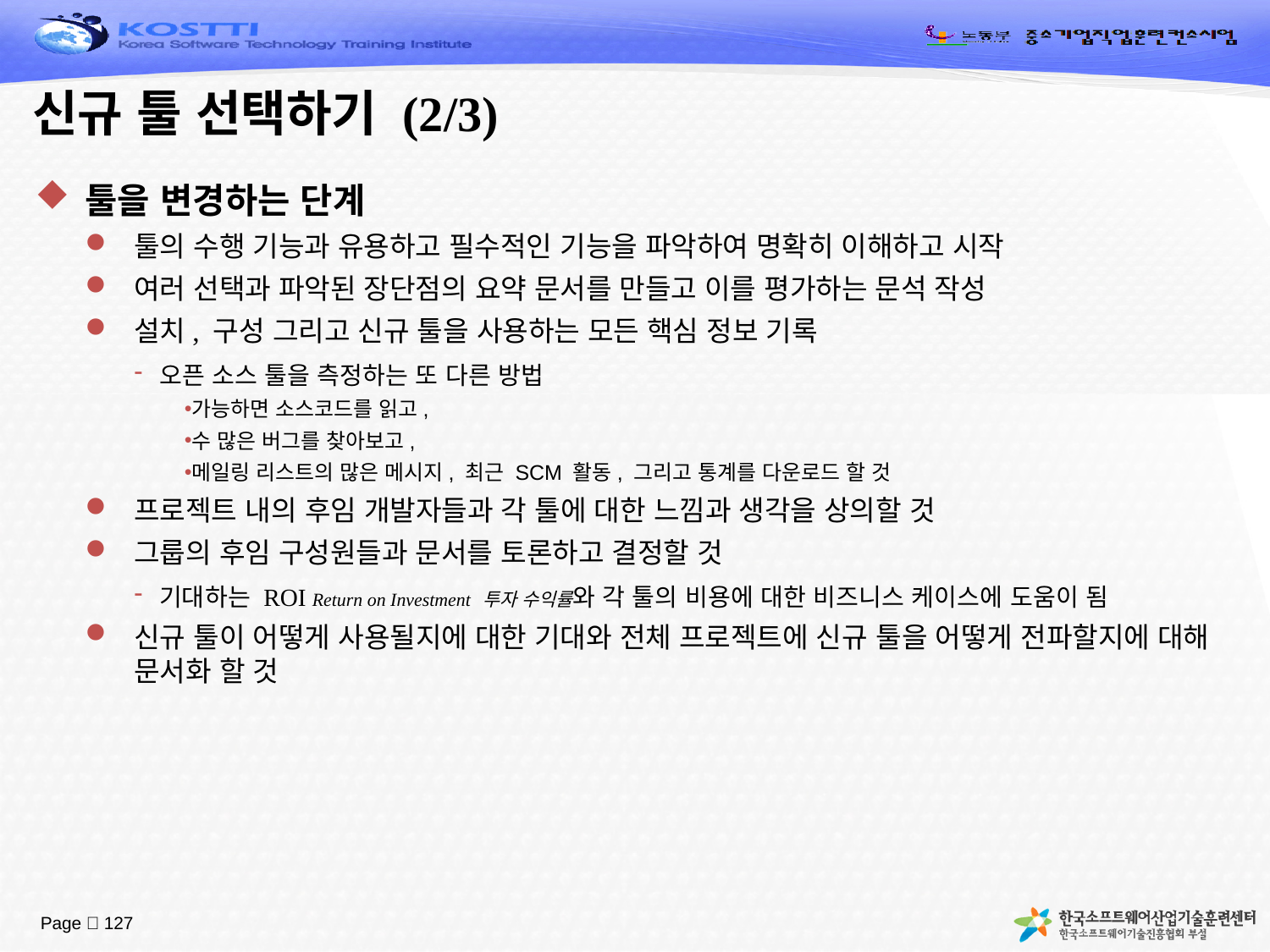

# 신규 툴 선택하기 (2/3)
툴을 변경하는 단계
툴의 수행 기능과 유용하고 필수적인 기능을 파악하여 명확히 이해하고 시작
여러 선택과 파악된 장단점의 요약 문서를 만들고 이를 평가하는 문석 작성
설치, 구성 그리고 신규 툴을 사용하는 모든 핵심 정보 기록
오픈 소스 툴을 측정하는 또 다른 방법
가능하면 소스코드를 읽고,
수 많은 버그를 찾아보고,
메일링 리스트의 많은 메시지, 최근 SCM 활동, 그리고 통계를 다운로드 할 것
프로젝트 내의 후임 개발자들과 각 툴에 대한 느낌과 생각을 상의할 것
그룹의 후임 구성원들과 문서를 토론하고 결정할 것
기대하는 ROI Return on Investment 투자 수익률와 각 툴의 비용에 대한 비즈니스 케이스에 도움이 됨
신규 툴이 어떻게 사용될지에 대한 기대와 전체 프로젝트에 신규 툴을 어떻게 전파할지에 대해 문서화 할 것